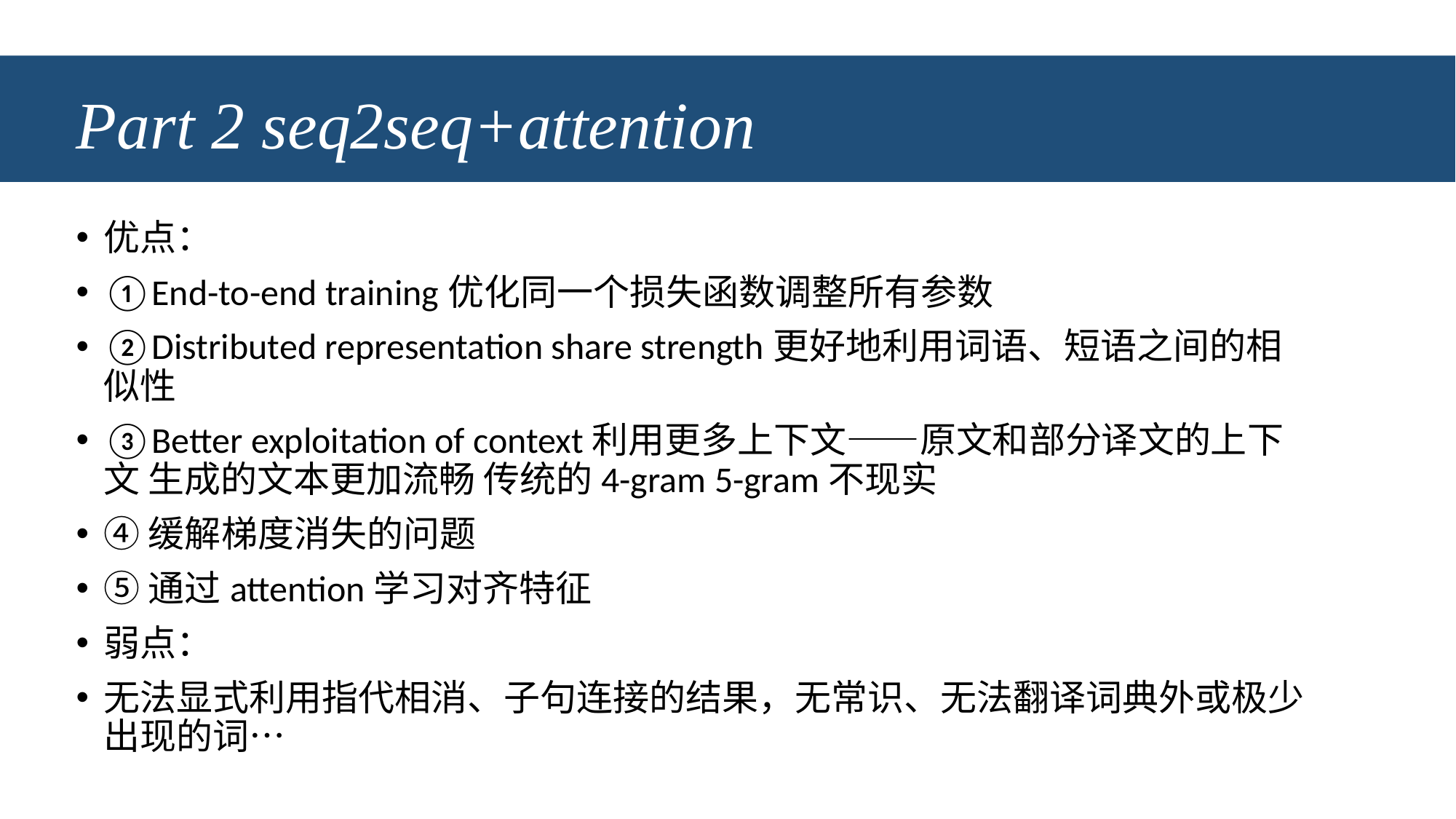

# Part 2 seq2seq+attention

优点：
①End-to-end training优化同一个损失函数调整所有参数
②Distributed representation share strength更好地利用词语、短语之间的相似性
③Better exploitation of context利用更多上下文——原文和部分译文的上下文 生成的文本更加流畅 传统的4-gram 5-gram不现实
④缓解梯度消失的问题
⑤通过attention学习对齐特征
弱点：
无法显式利用指代相消、子句连接的结果，无常识、无法翻译词典外或极少出现的词…